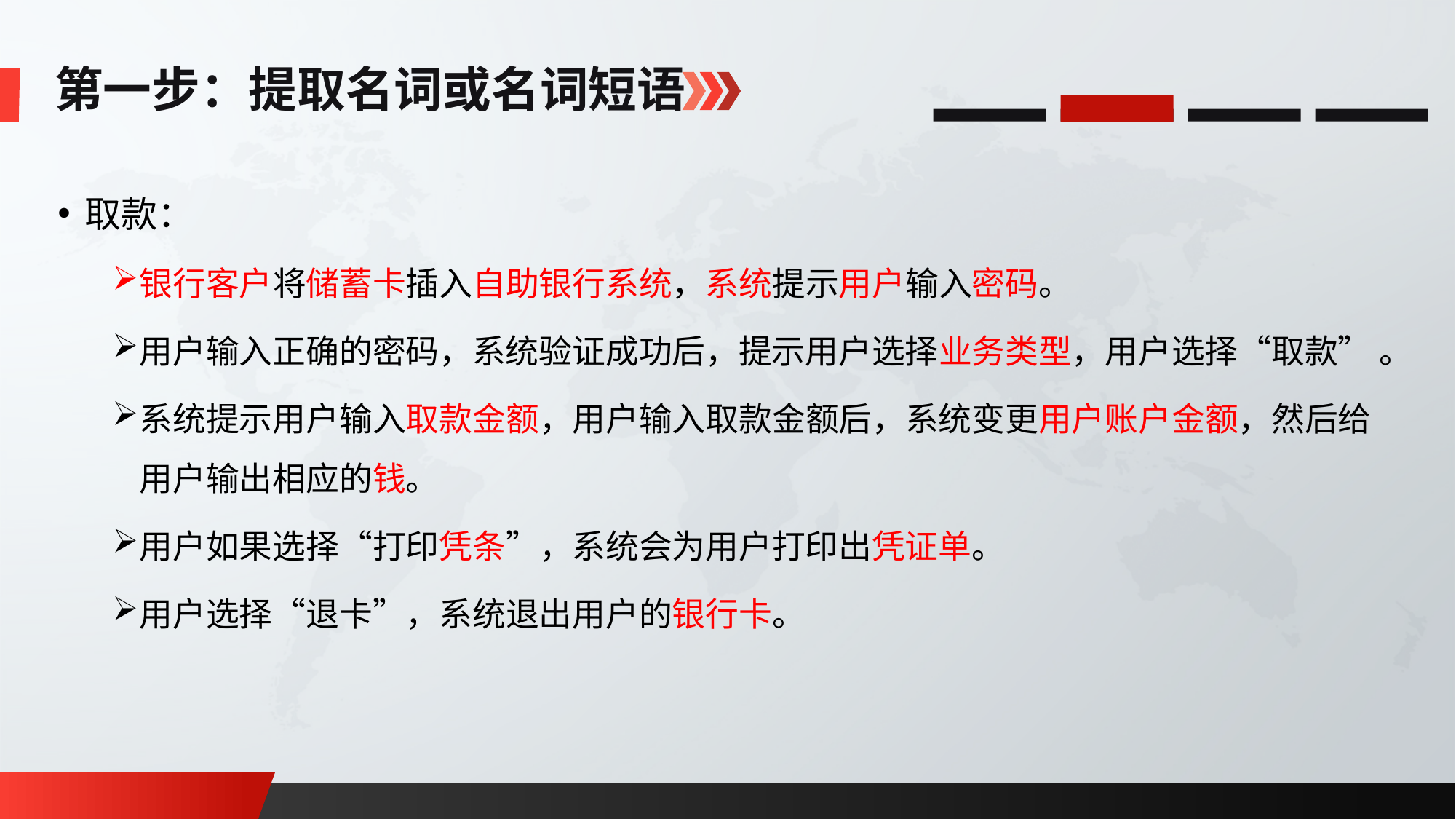

第一步：提取名词或名词短语

取款：
银行客户将储蓄卡插入自助银行系统，系统提示用户输入密码。
用户输入正确的密码，系统验证成功后，提示用户选择业务类型，用户选择“取款” 。
系统提示用户输入取款金额，用户输入取款金额后，系统变更用户账户金额，然后给用户输出相应的钱。
用户如果选择“打印凭条”，系统会为用户打印出凭证单。
用户选择“退卡”，系统退出用户的银行卡。